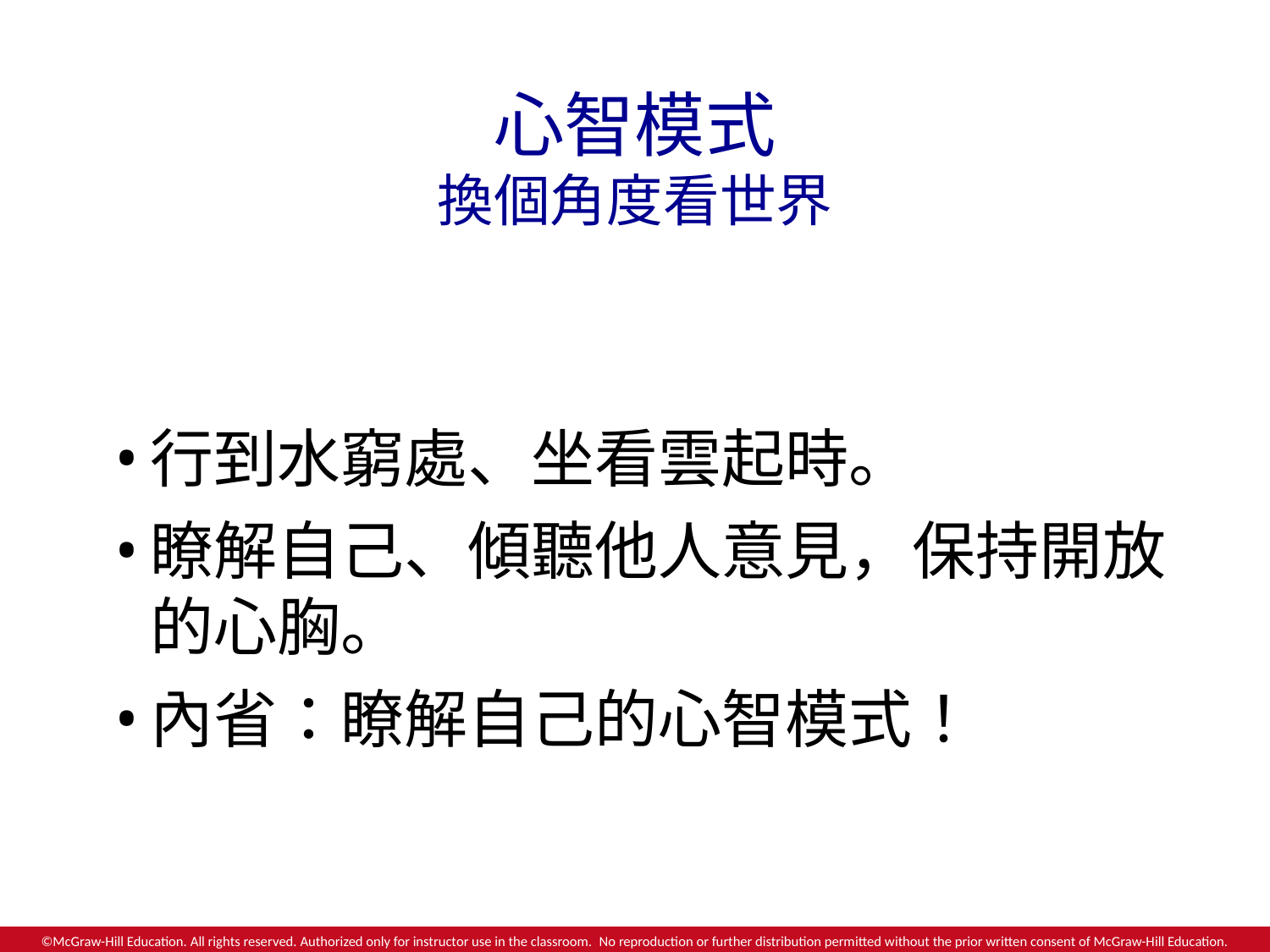

# 心智模式 換個角度看世界
行到水窮處、坐看雲起時。
瞭解自己、傾聽他人意見，保持開放的心胸。
內省：瞭解自己的心智模式！